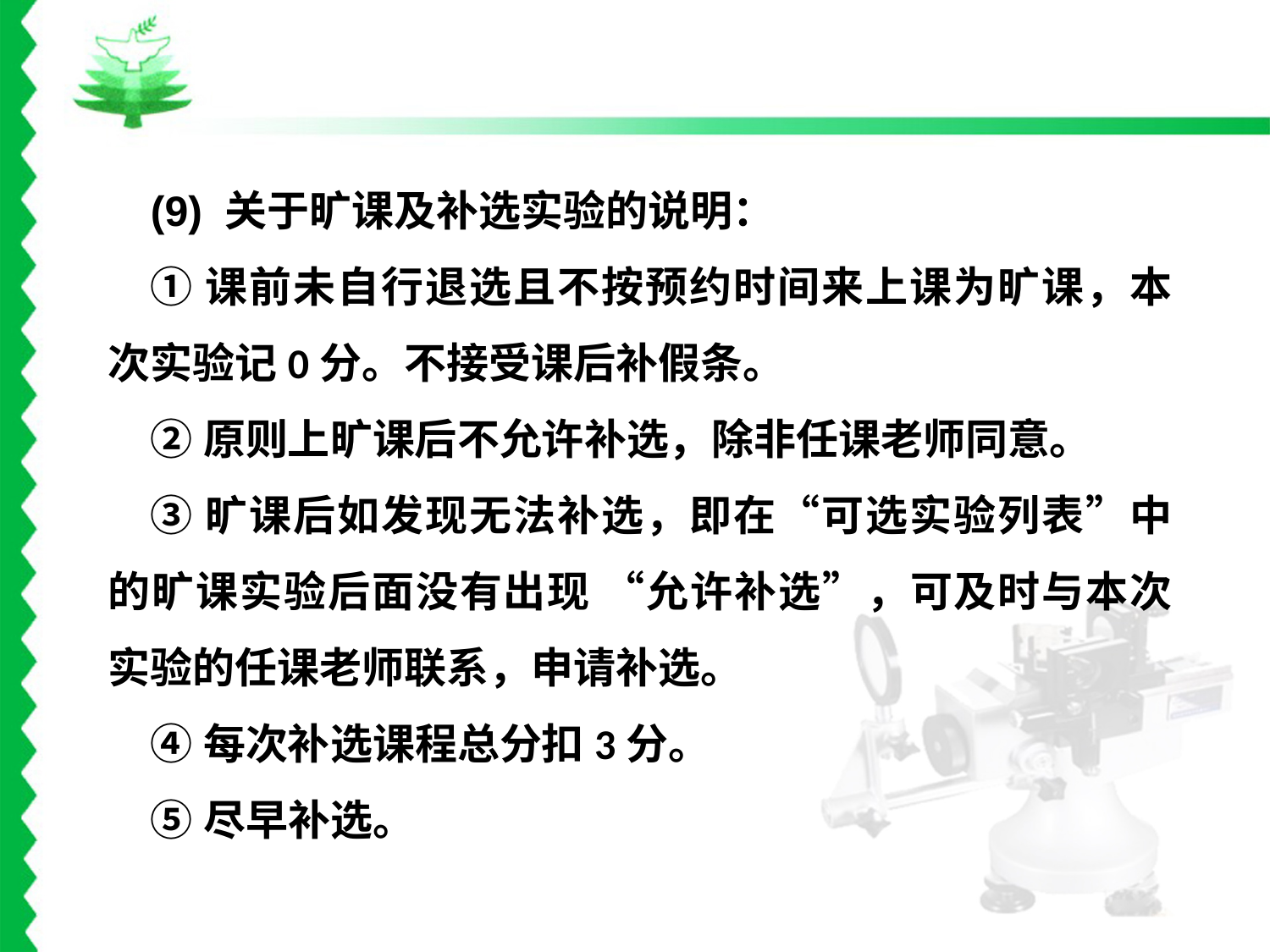

(9) 关于旷课及补选实验的说明：
①课前未自行退选且不按预约时间来上课为旷课，本次实验记0分。不接受课后补假条。
②原则上旷课后不允许补选，除非任课老师同意。
③旷课后如发现无法补选，即在“可选实验列表”中的旷课实验后面没有出现 “允许补选”，可及时与本次实验的任课老师联系，申请补选。
④每次补选课程总分扣3分。
⑤尽早补选。